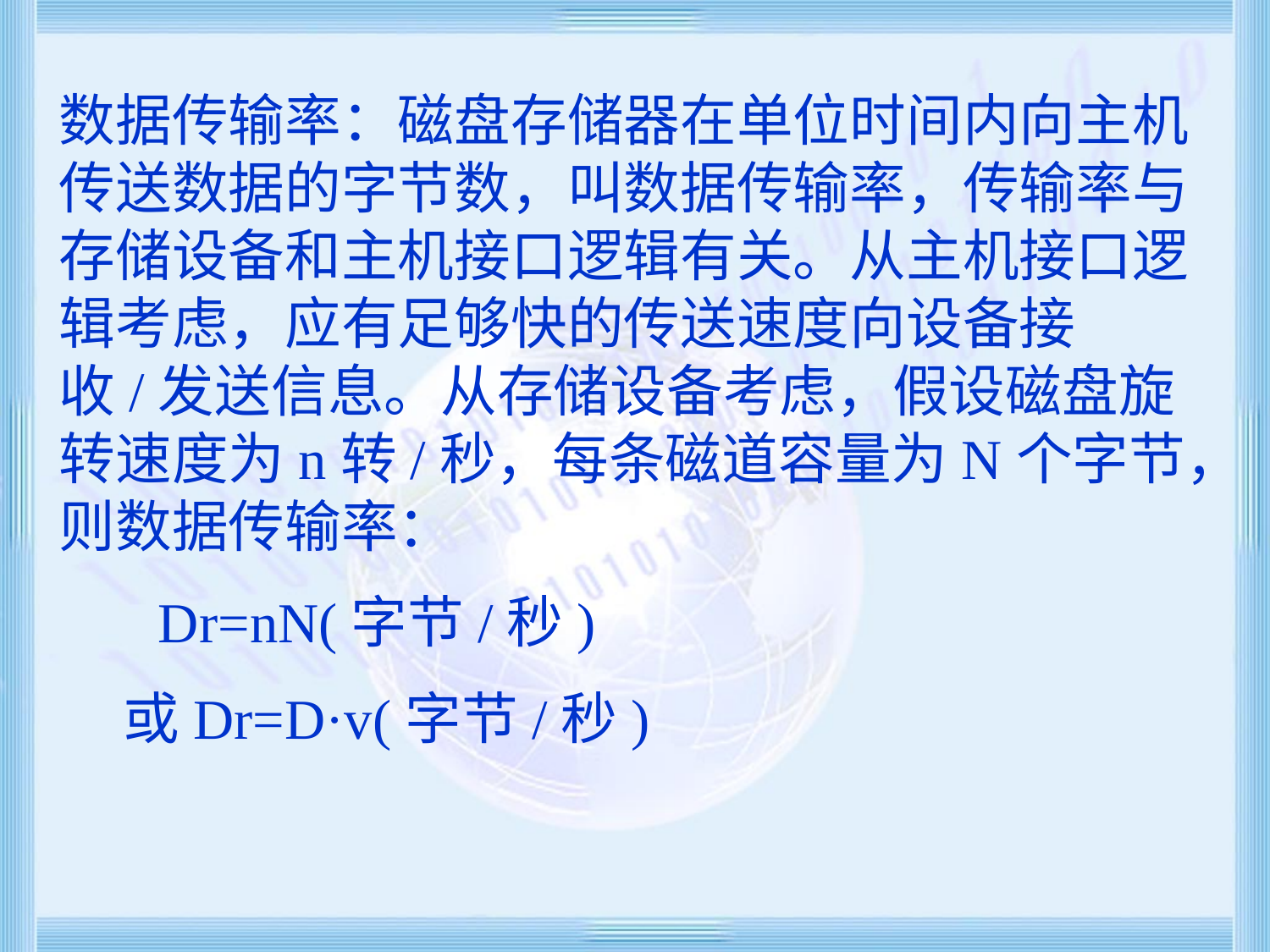

数据传输率：磁盘存储器在单位时间内向主机传送数据的字节数，叫数据传输率，传输率与存储设备和主机接口逻辑有关。从主机接口逻辑考虑，应有足够快的传送速度向设备接收/发送信息。从存储设备考虑，假设磁盘旋转速度为n转/秒，每条磁道容量为N个字节，则数据传输率：
       Dr=nN(字节/秒)
    或Dr=D·v(字节/秒)

28